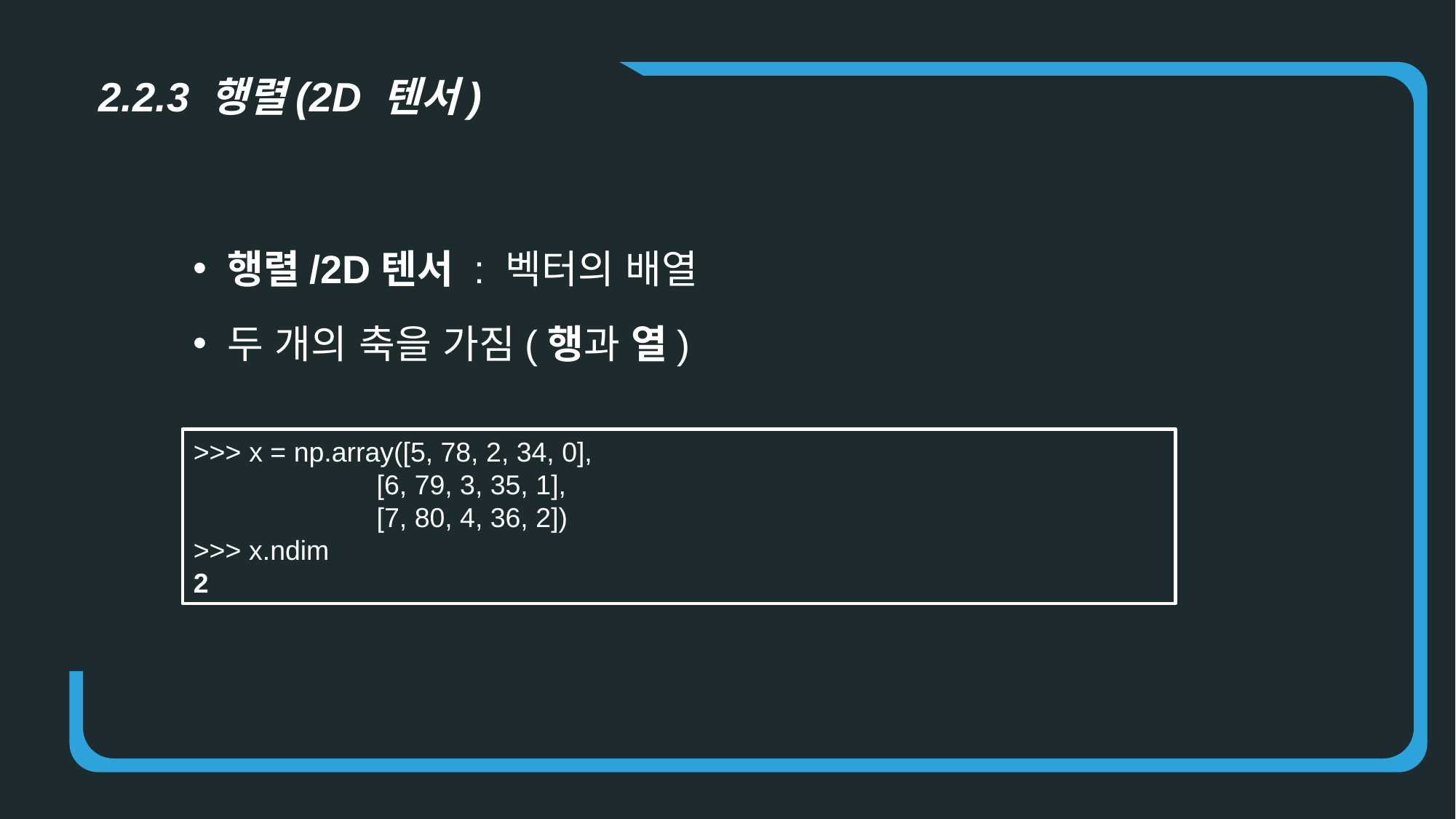

2.2.3 행렬(2D 텐서)

행렬/2D텐서 : 벡터의 배열

두 개의 축을 가짐(행과 열)

>>> x = np.array([5, 78, 2, 34, 0],
                        [6, 79, 3, 35, 1],
                        [7, 80, 4, 36, 2])
>>> x.ndim
2